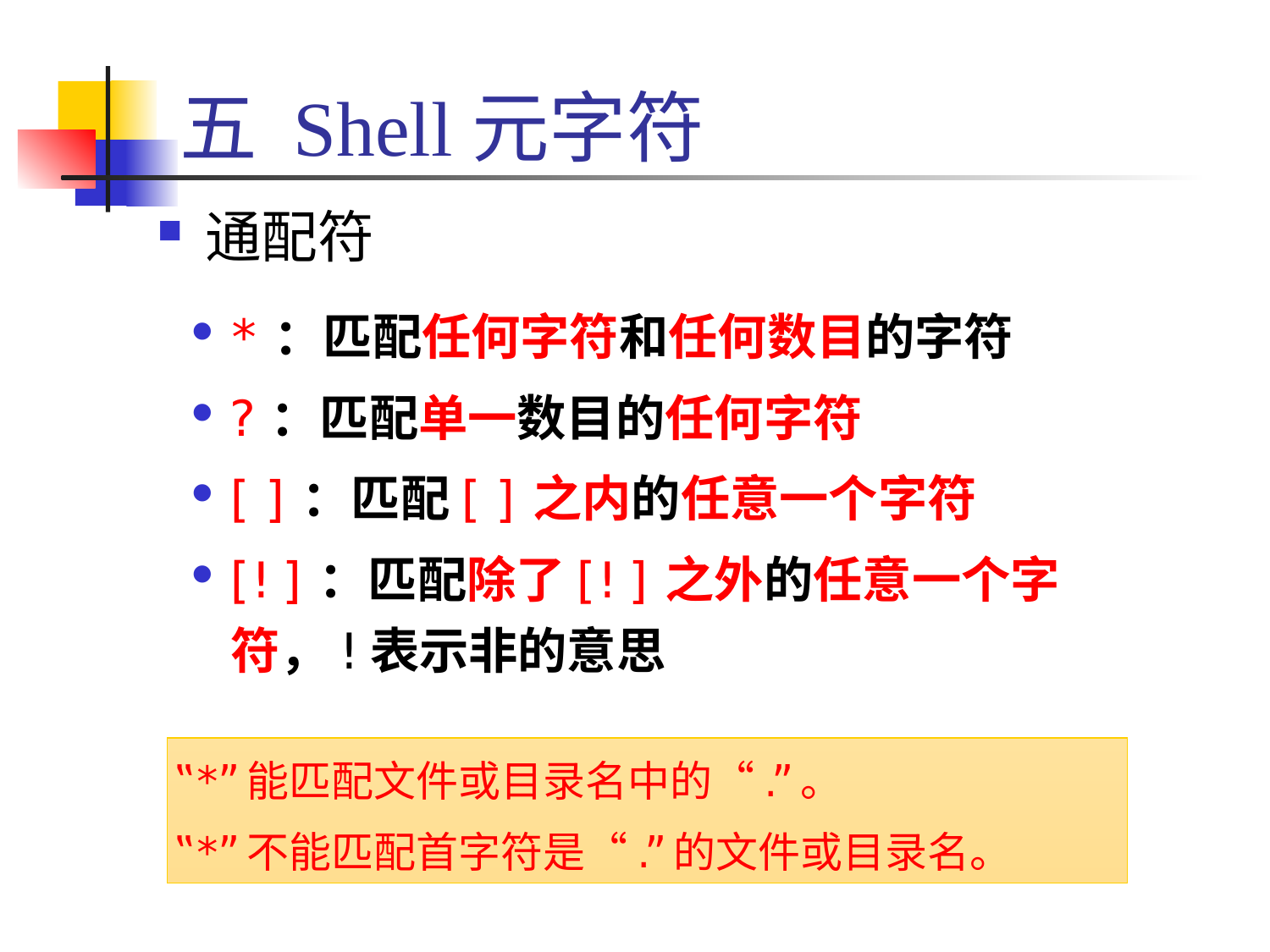

五 Shell元字符
通配符
*：匹配任何字符和任何数目的字符
?：匹配单一数目的任何字符
[ ]：匹配[ ]之内的任意一个字符
[! ]：匹配除了[! ]之外的任意一个字符，!表示非的意思

“*”能匹配文件或目录名中的“.”。
“*”不能匹配首字符是“.”的文件或目录名。